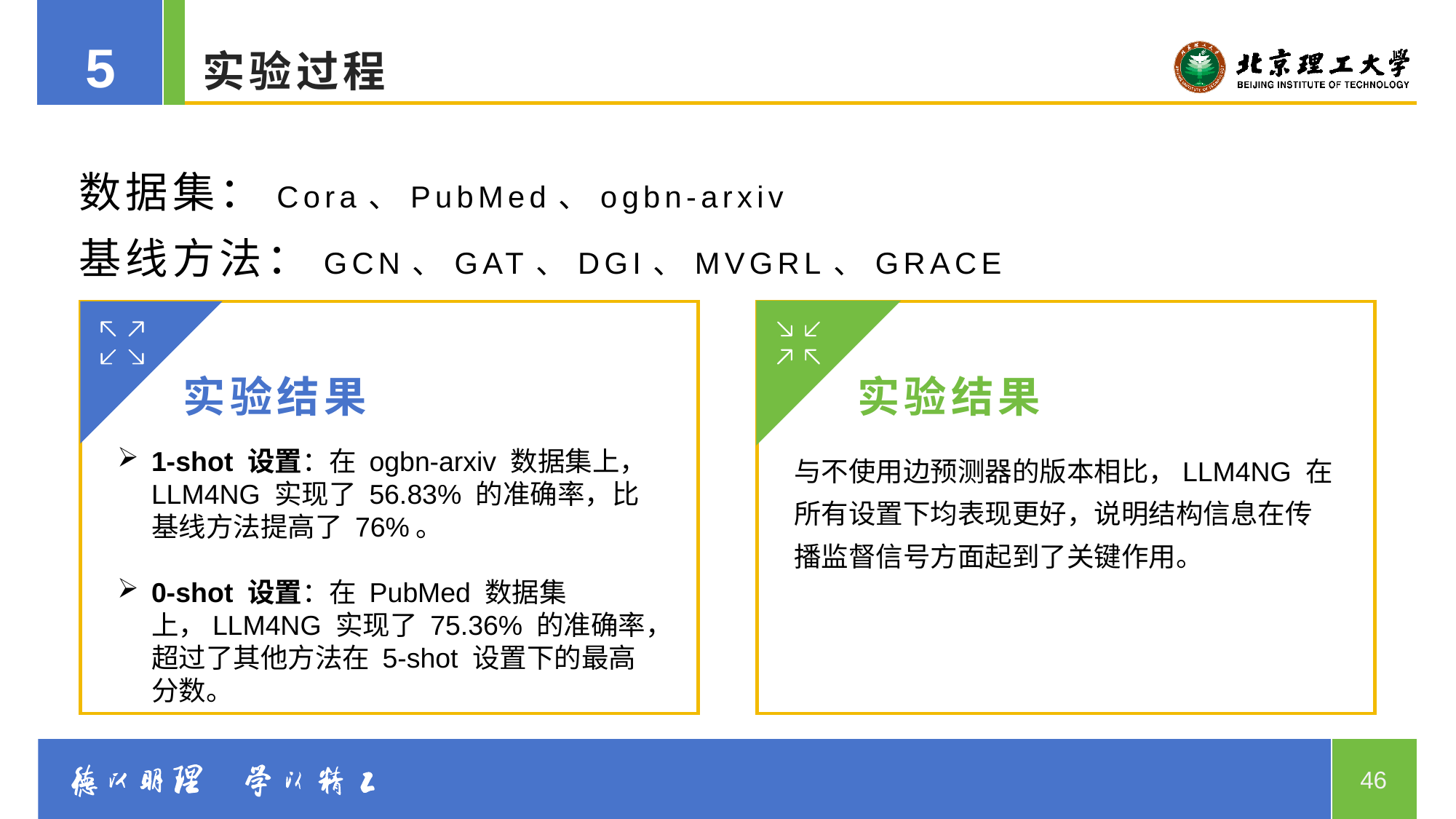

5
# 实验过程
数据集：Cora、PubMed、ogbn-arxiv
基线方法：GCN、GAT、DGI、MVGRL、GRACE

实验结果
实验结果
1-shot 设置：在 ogbn-arxiv 数据集上，LLM4NG 实现了 56.83% 的准确率，比基线方法提高了 76%。

0-shot 设置：在 PubMed 数据集上，LLM4NG 实现了 75.36% 的准确率，超过了其他方法在 5-shot 设置下的最高分数。
与不使用边预测器的版本相比，LLM4NG 在所有设置下均表现更好，说明结构信息在传播监督信号方面起到了关键作用。